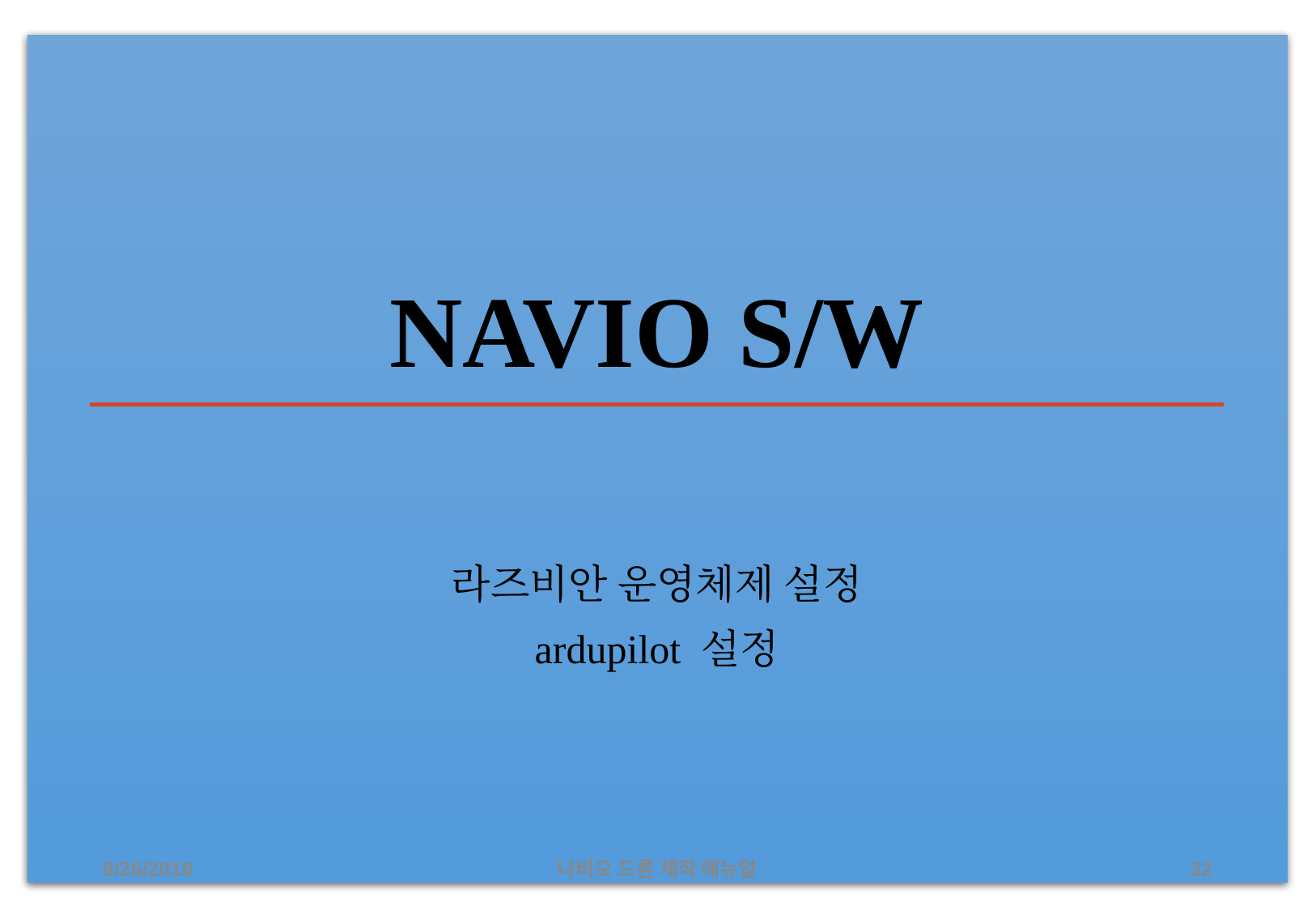

# NAVIO S/W
라즈비안 운영체제 설정
ardupilot 설정
8/26/2019
나비오 드론 제작 매뉴얼
32